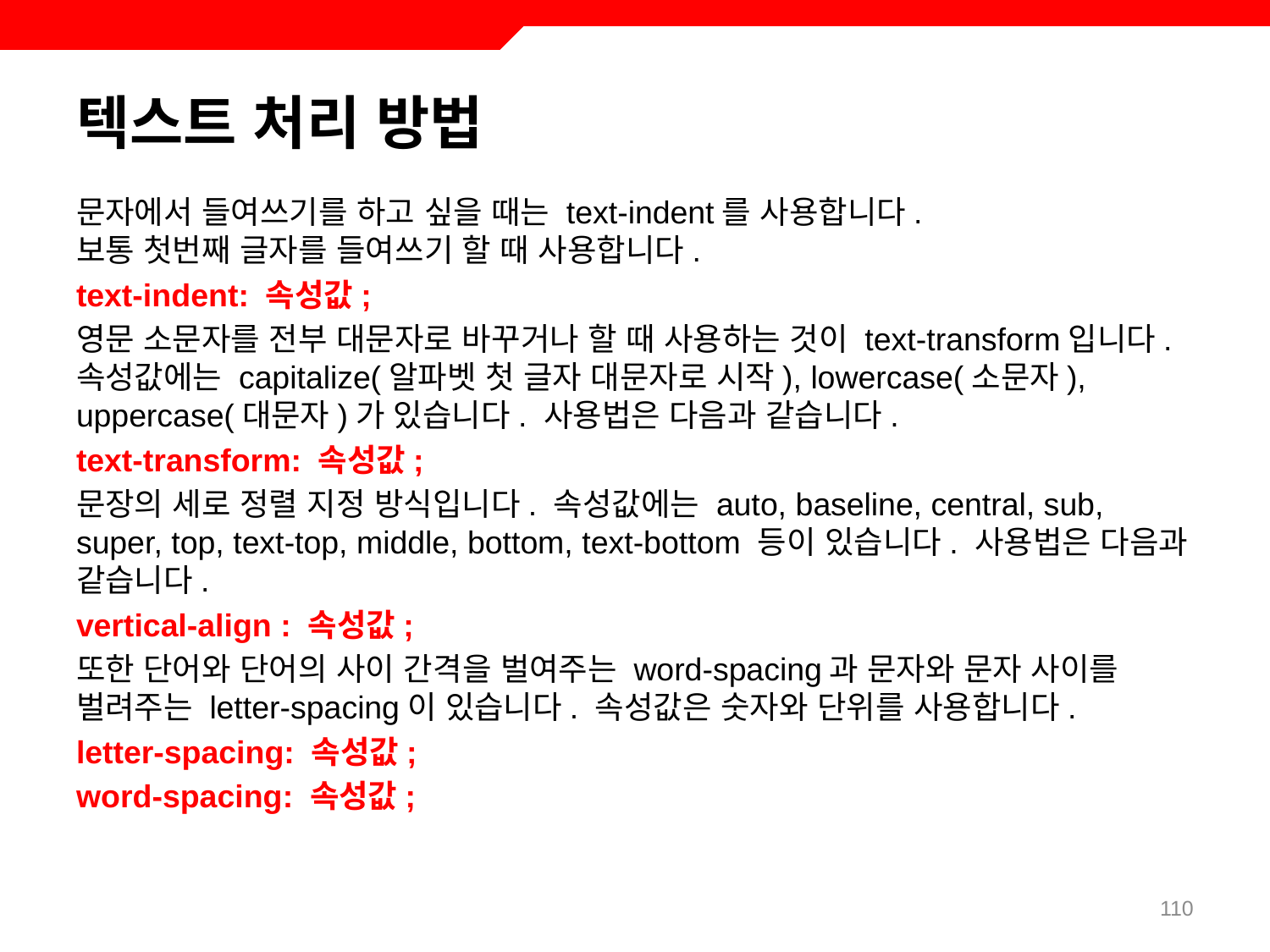

# 텍스트 처리 방법
문자에서 들여쓰기를 하고 싶을 때는 text-indent를 사용합니다.
보통 첫번째 글자를 들여쓰기 할 때 사용합니다.
text-indent: 속성값;
영문 소문자를 전부 대문자로 바꾸거나 할 때 사용하는 것이 text-transform입니다. 속성값에는 capitalize(알파벳 첫 글자 대문자로 시작), lowercase(소문자), uppercase(대문자)가 있습니다. 사용법은 다음과 같습니다.
text-transform: 속성값;
문장의 세로 정렬 지정 방식입니다. 속성값에는 auto, baseline, central, sub, super, top, text-top, middle, bottom, text-bottom 등이 있습니다. 사용법은 다음과 같습니다.
vertical-align : 속성값;
또한 단어와 단어의 사이 간격을 벌여주는 word-spacing과 문자와 문자 사이를 벌려주는 letter-spacing이 있습니다. 속성값은 숫자와 단위를 사용합니다.
letter-spacing: 속성값;
word-spacing: 속성값;
110